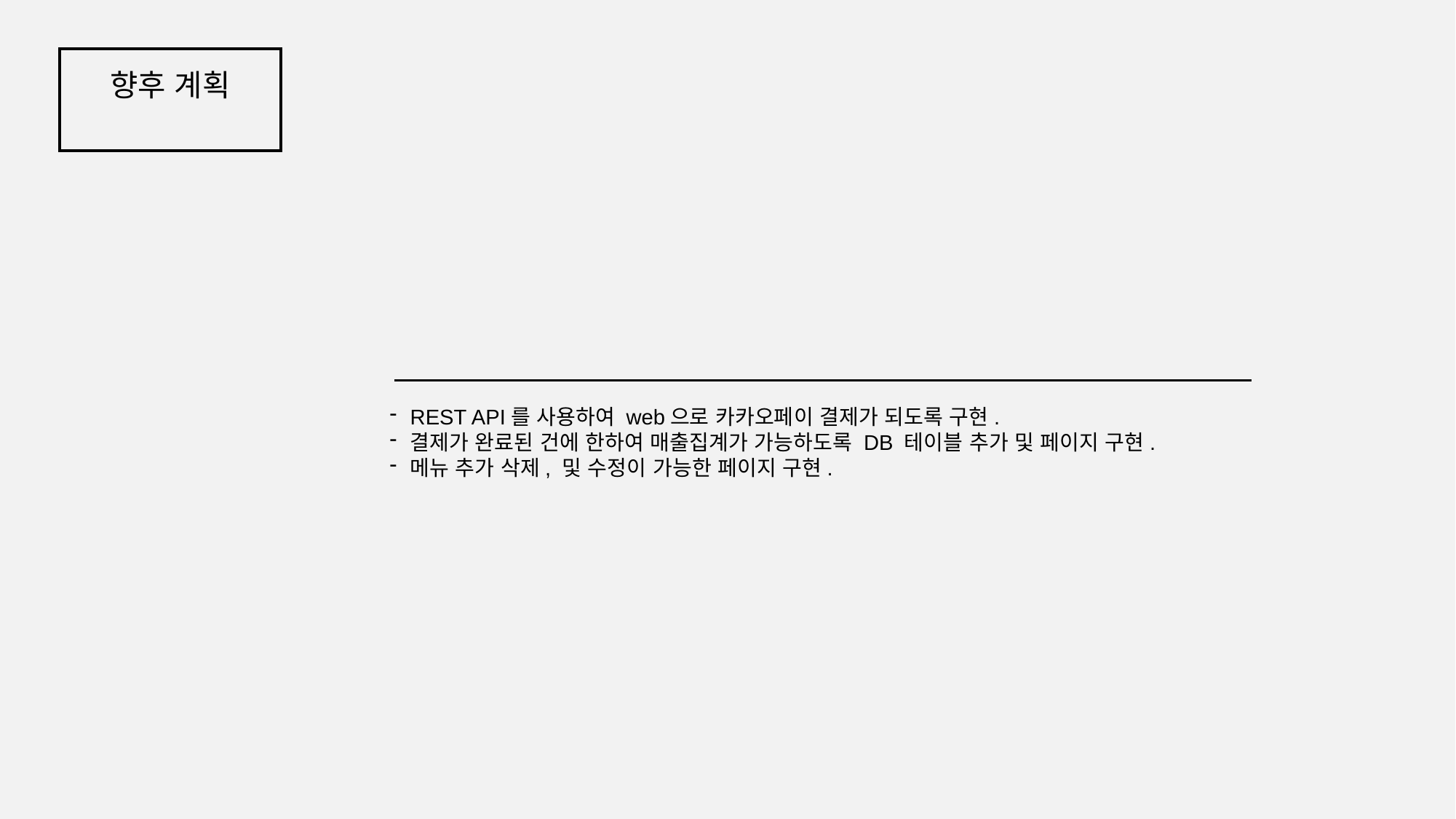

향후 계획

REST API를 사용하여 web으로 카카오페이 결제가 되도록 구현.
결제가 완료된 건에 한하여 매출집계가 가능하도록 DB 테이블 추가 및 페이지 구현.
메뉴 추가 삭제, 및 수정이 가능한 페이지 구현.